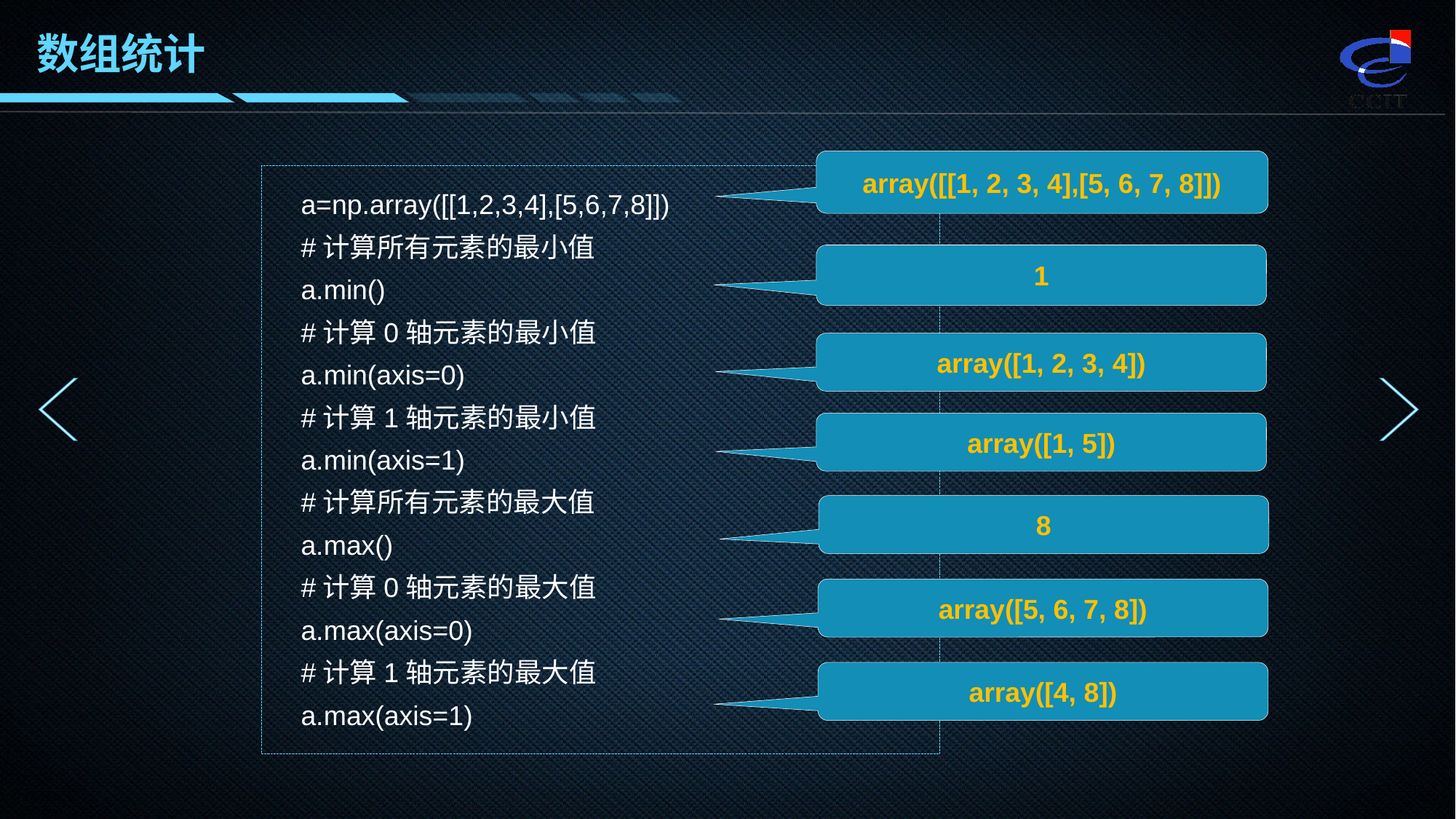

数组统计

array([[1, 2, 3, 4],[5, 6, 7, 8]])

a=np.array([[1,2,3,4],[5,6,7,8]])
#计算所有元素的最小值
a.min()
#计算0轴元素的最小值
a.min(axis=0)
#计算1轴元素的最小值
a.min(axis=1)
#计算所有元素的最大值
a.max()
#计算0轴元素的最大值
a.max(axis=0)
#计算1轴元素的最大值
a.max(axis=1)
1
array([1, 2, 3, 4])
array([1, 5])
8
array([5, 6, 7, 8])
array([4, 8])